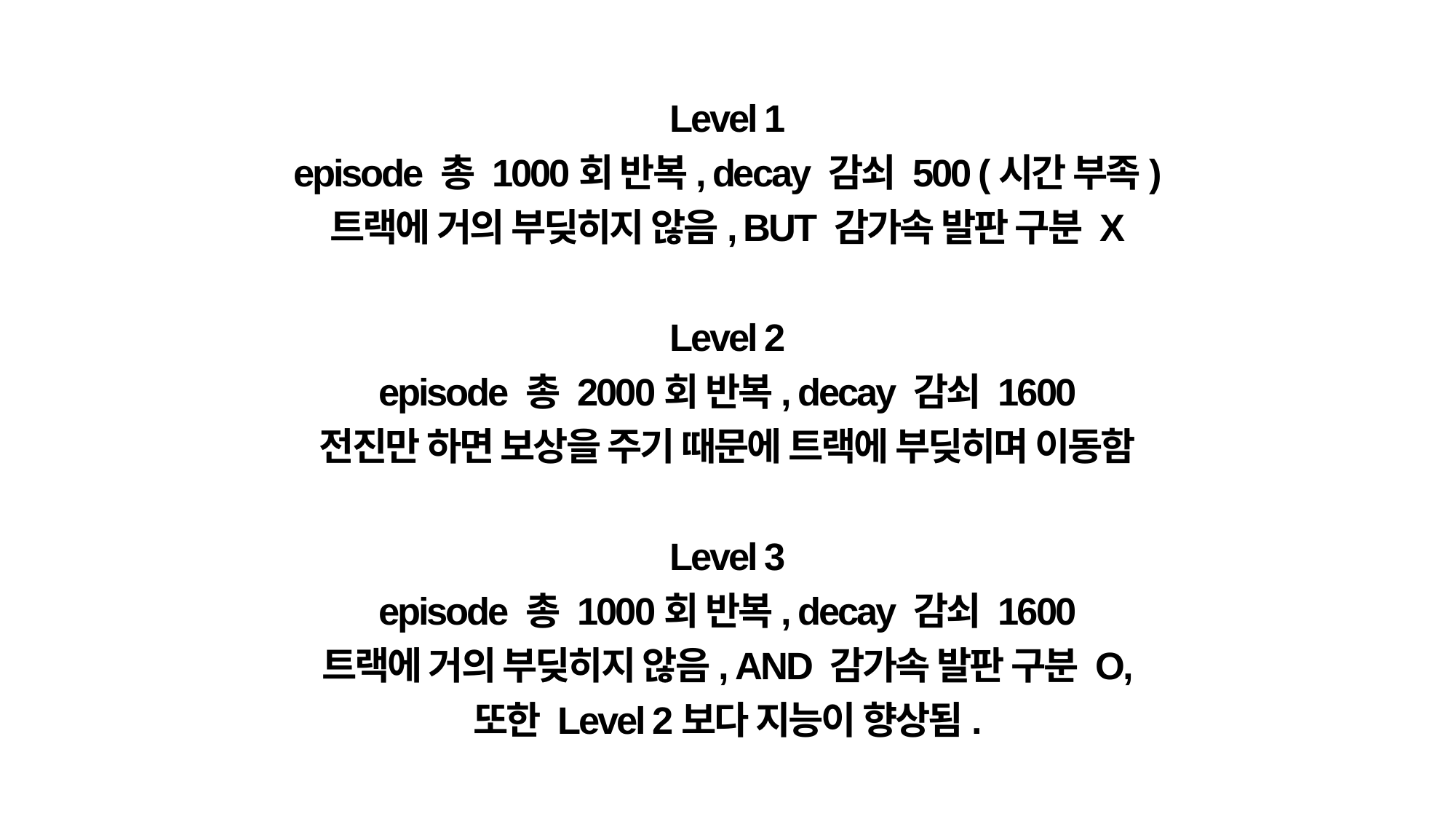

Level 1
episode 총 1000회 반복, decay 감쇠 500 (시간 부족)
트랙에 거의 부딪히지 않음, BUT 감가속 발판 구분 X

Level 2
episode 총 2000회 반복, decay 감쇠 1600
전진만 하면 보상을 주기 때문에 트랙에 부딪히며 이동함

Level 3
episode 총 1000회 반복, decay 감쇠 1600
트랙에 거의 부딪히지 않음, AND 감가속 발판 구분 O,
또한 Level 2보다 지능이 향상됨.